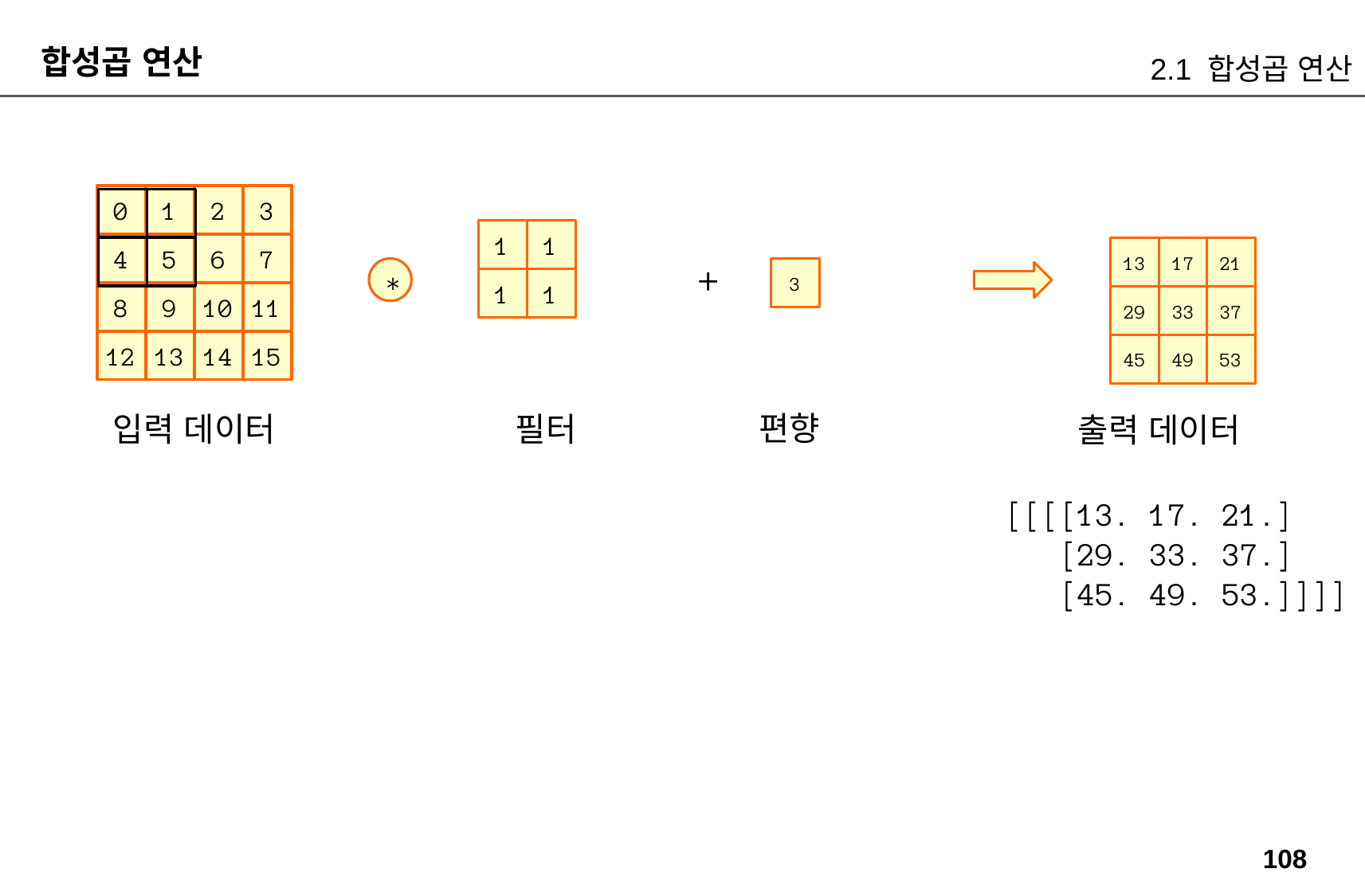

합성곱 연산
2.1 합성곱 연산
0
1
2
3

1
1
4
5
6
7
13
17
21
+
*
3

1
1
8
9
10
11
29
33
37
12
13
14
15
45
49
53
편향
입력 데이터
필터
출력 데이터
[[[[13. 17. 21.]
   [29. 33. 37.]
   [45. 49. 53.]]]]